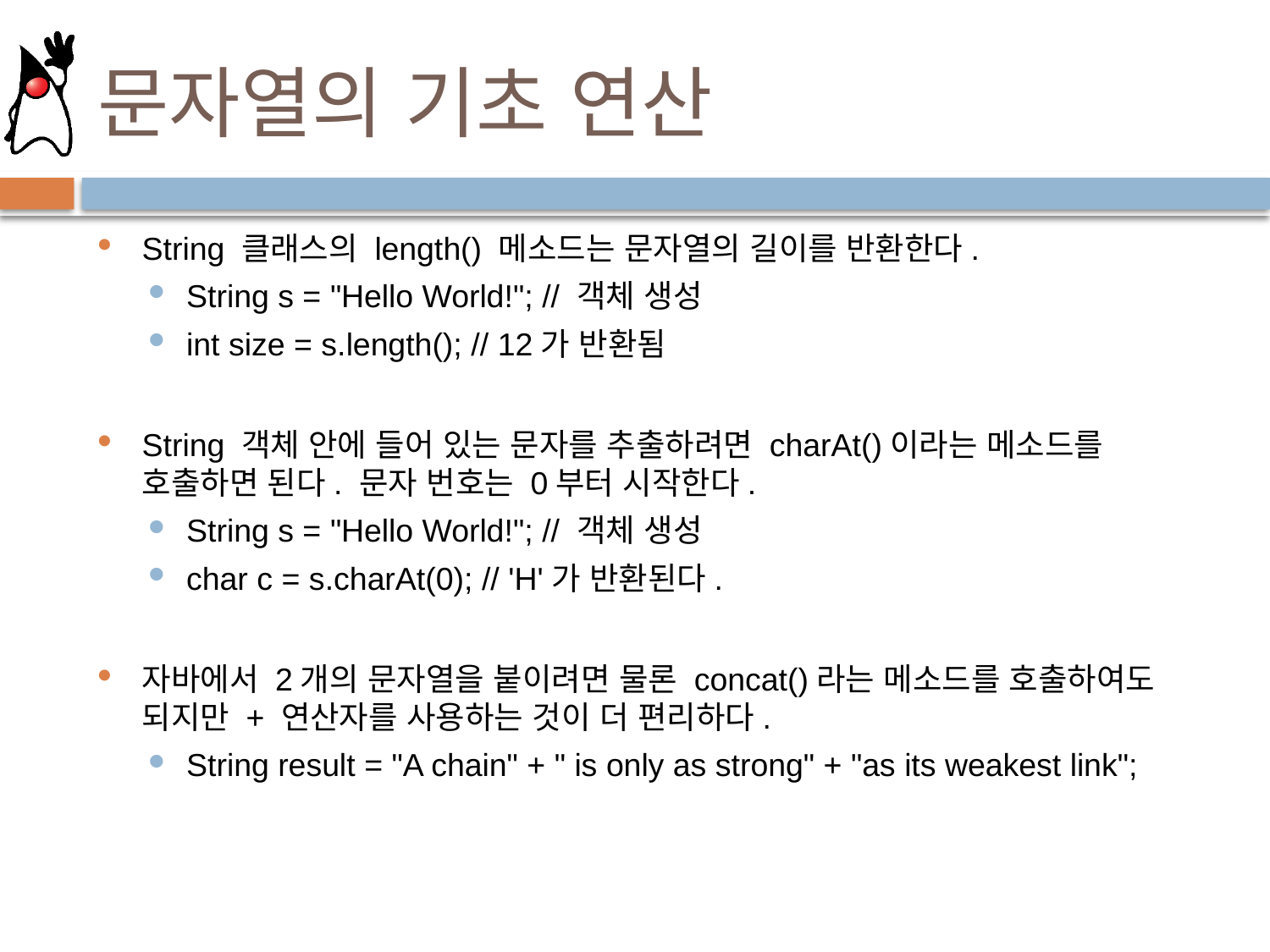

# 문자열의 기초 연산
String 클래스의 length() 메소드는 문자열의 길이를 반환한다.
String s = "Hello World!"; // 객체 생성
int size = s.length(); // 12가 반환됨

String 객체 안에 들어 있는 문자를 추출하려면 charAt()이라는 메소드를 호출하면 된다. 문자 번호는 0부터 시작한다.
String s = "Hello World!"; // 객체 생성
char c = s.charAt(0); // 'H'가 반환된다.

자바에서 2개의 문자열을 붙이려면 물론 concat()라는 메소드를 호출하여도 되지만 + 연산자를 사용하는 것이 더 편리하다.
String result = "A chain" + " is only as strong" + "as its weakest link";